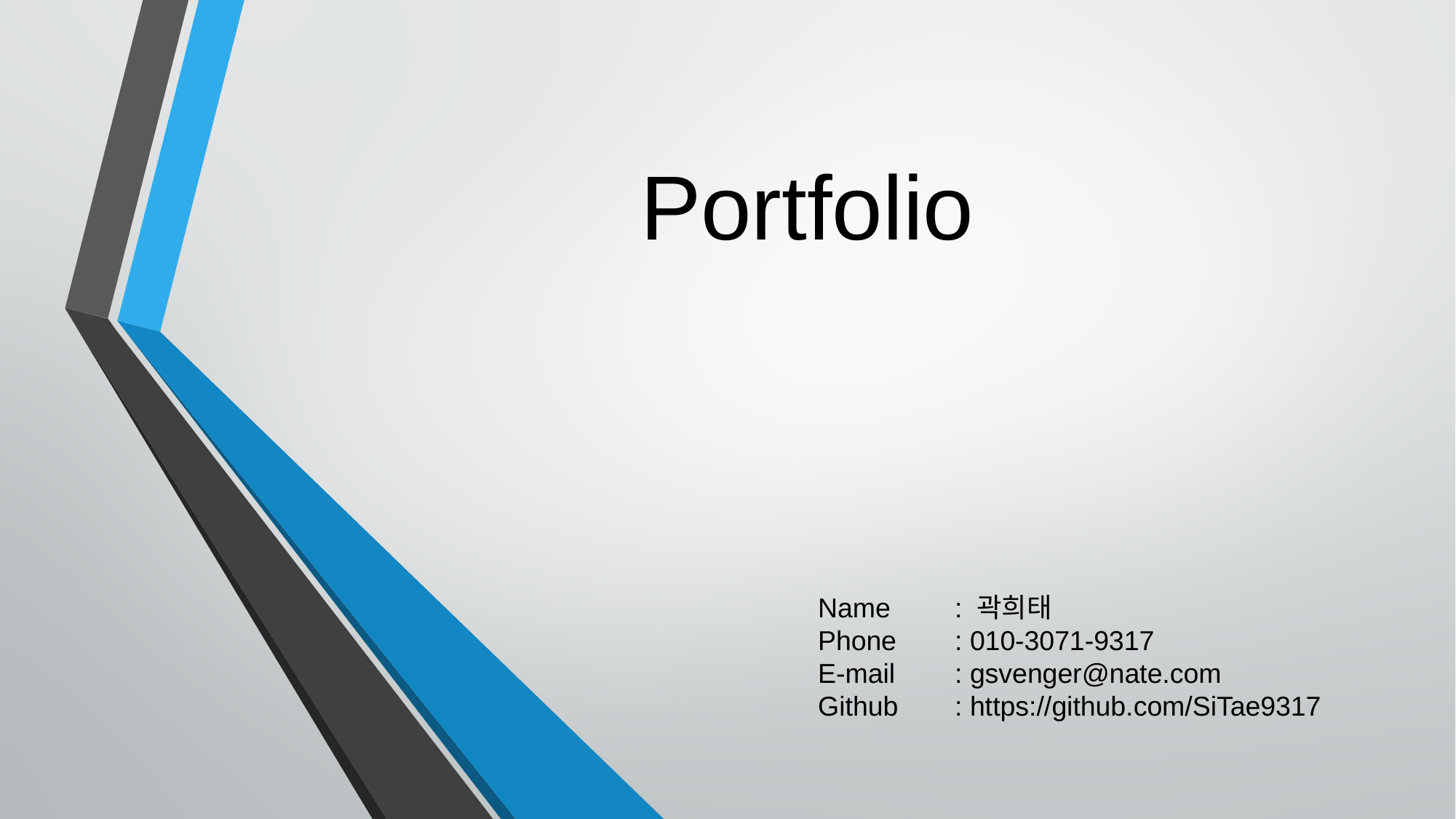

Portfolio
Name
Phone
E-mail
Github
: 곽희태
: 010-3071-9317
: gsvenger@nate.com
: https://github.com/SiTae9317